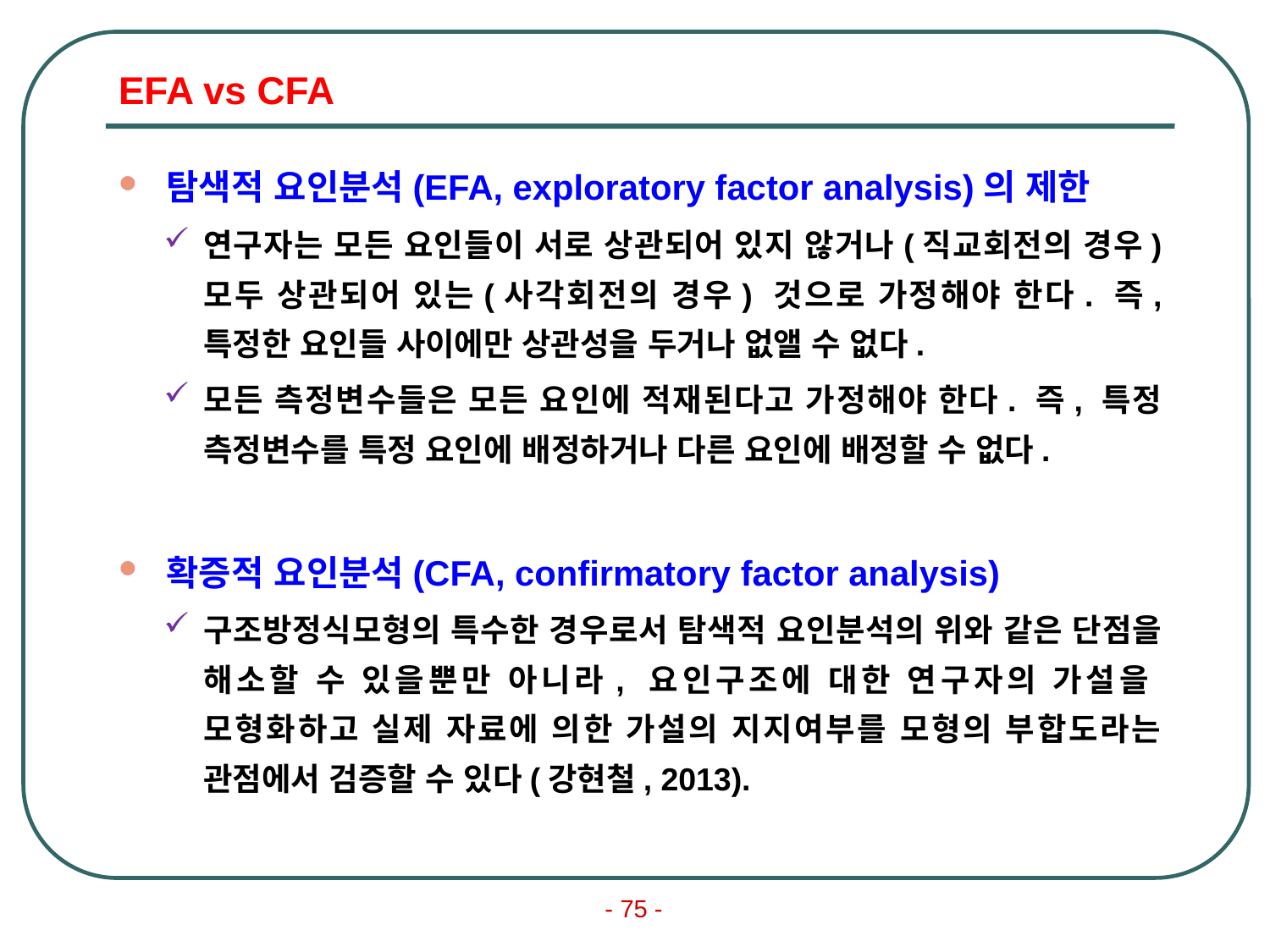

# EFA vs CFA
탐색적 요인분석(EFA, exploratory factor analysis)의 제한
연구자는 모든 요인들이 서로 상관되어 있지 않거나(직교회전의 경우) 모두 상관되어 있는(사각회전의 경우) 것으로 가정해야 한다. 즉, 특정한 요인들 사이에만 상관성을 두거나 없앨 수 없다.
모든 측정변수들은 모든 요인에 적재된다고 가정해야 한다. 즉, 특정 측정변수를 특정 요인에 배정하거나 다른 요인에 배정할 수 없다.

확증적 요인분석(CFA, confirmatory factor analysis)
구조방정식모형의 특수한 경우로서 탐색적 요인분석의 위와 같은 단점을 해소할 수 있을뿐만 아니라, 요인구조에 대한 연구자의 가설을  모형화하고 실제 자료에 의한 가설의 지지여부를 모형의 부합도라는 관점에서 검증할 수 있다(강현철, 2013).

- 75 -